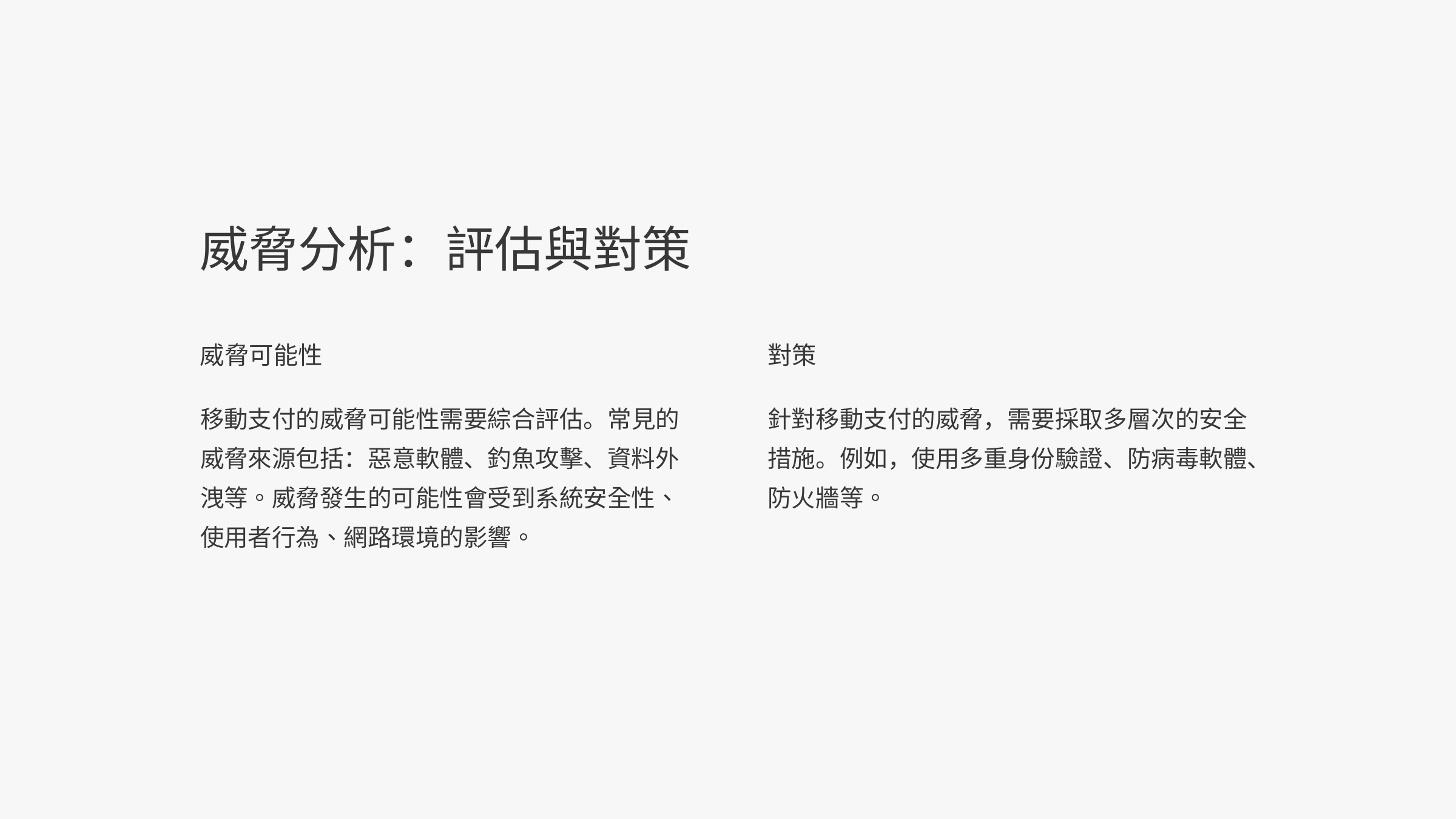

威脅分析：評估與對策
威脅可能性
對策
移動支付的威脅可能性需要綜合評估。常見的威脅來源包括：惡意軟體、釣魚攻擊、資料外洩等。威脅發生的可能性會受到系統安全性、使用者行為、網路環境的影響。
針對移動支付的威脅，需要採取多層次的安全措施。例如，使用多重身份驗證、防病毒軟體、防火牆等。